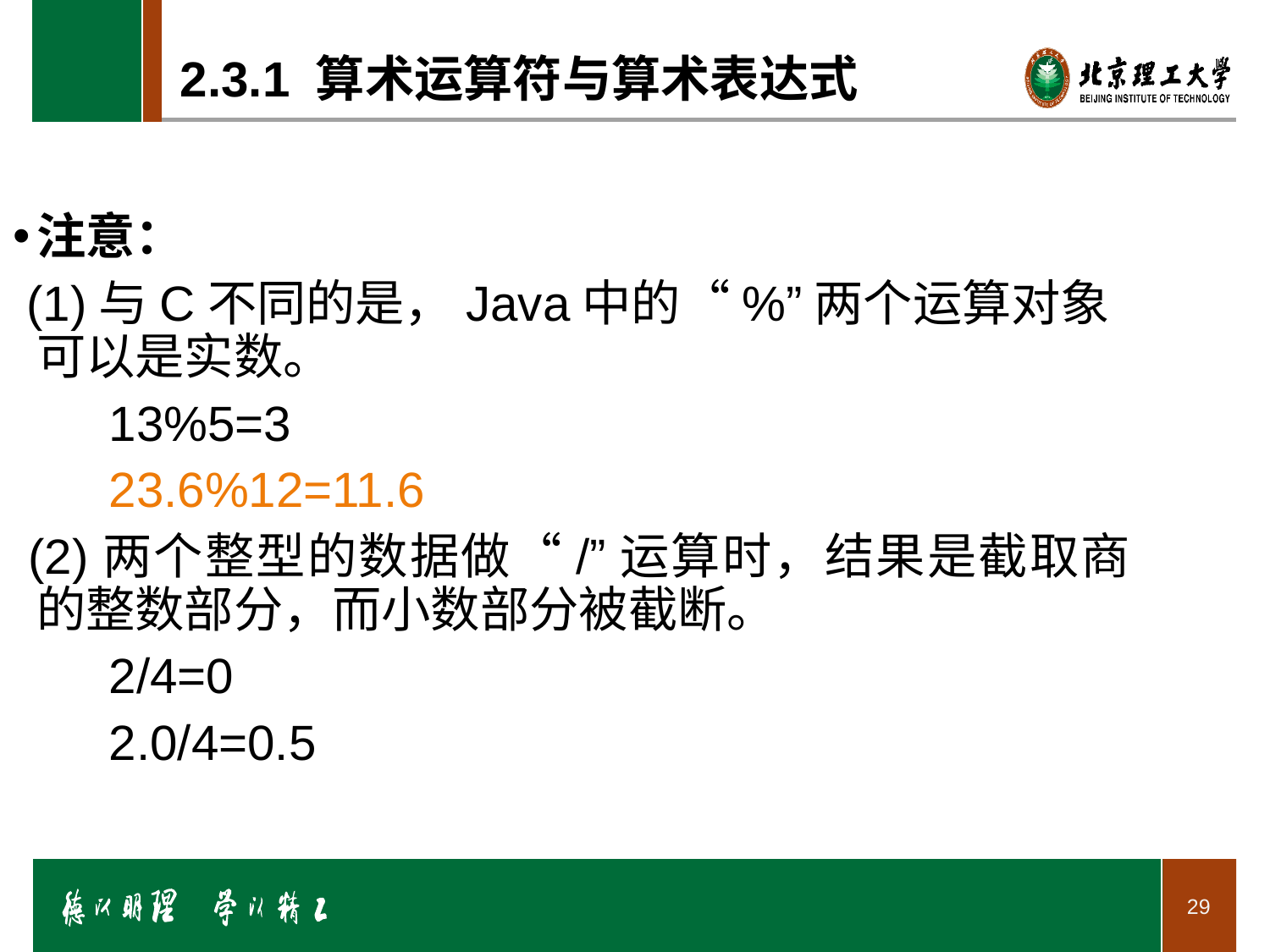

# 2.3.1 算术运算符与算术表达式
注意：
 (1)与C不同的是，Java中的“%”两个运算对象可以是实数。
       13%5=3
       23.6%12=11.6
 (2)两个整型的数据做“/”运算时，结果是截取商的整数部分，而小数部分被截断。
       2/4=0
       2.0/4=0.5